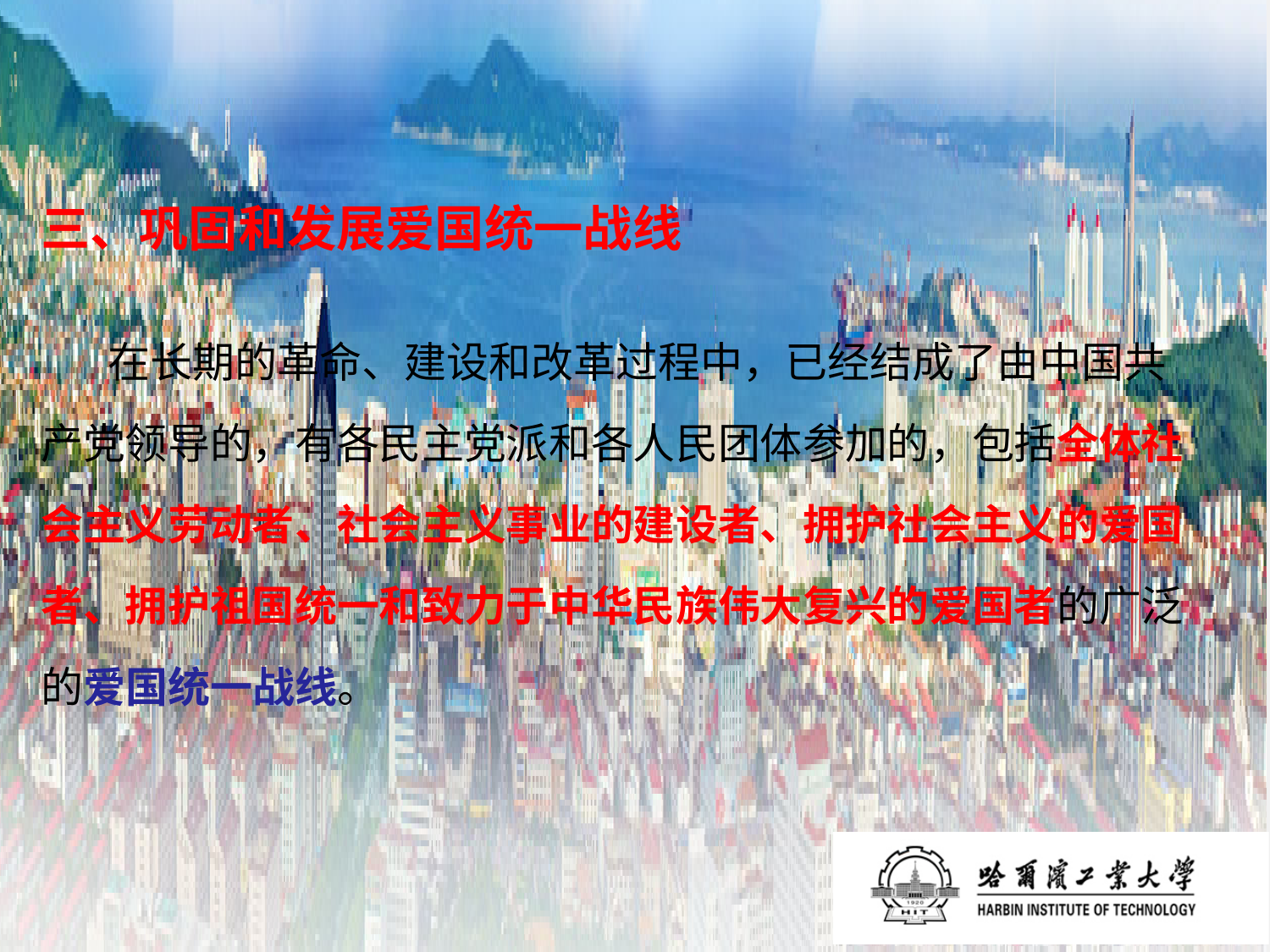

# 三、巩固和发展爱国统一战线
      在长期的革命、建设和改革过程中，已经结成了由中国共产党领导的，有各民主党派和各人民团体参加的，包括全体社会主义劳动者、社会主义事业的建设者、拥护社会主义的爱国者、拥护祖国统一和致力于中华民族伟大复兴的爱国者的广泛的爱国统一战线。